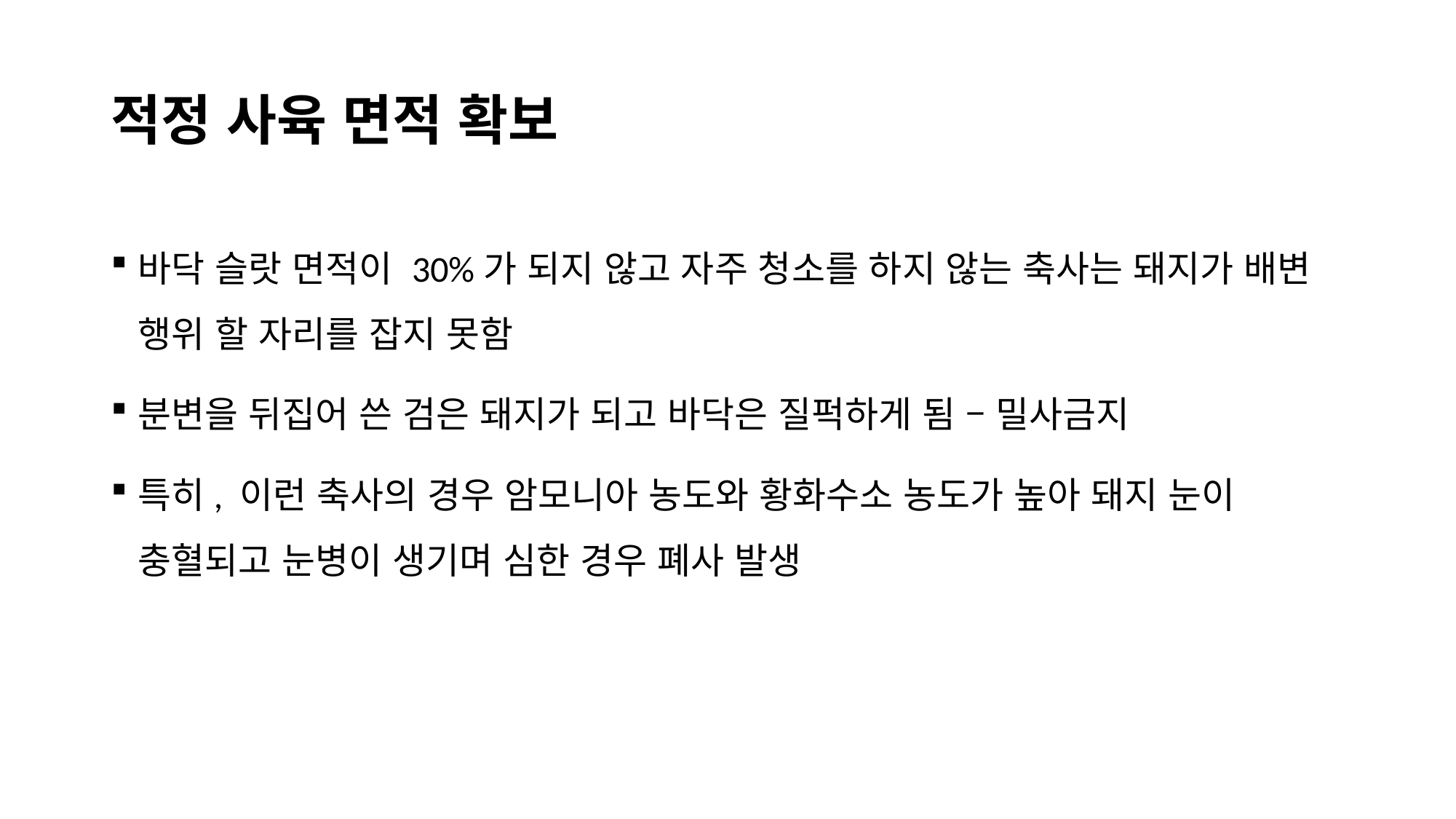

# 적정 사육 면적 확보
바닥 슬랏 면적이 30%가 되지 않고 자주 청소를 하지 않는 축사는 돼지가 배변 행위 할 자리를 잡지 못함
분변을 뒤집어 쓴 검은 돼지가 되고 바닥은 질퍽하게 됨 – 밀사금지
특히, 이런 축사의 경우 암모니아 농도와 황화수소 농도가 높아 돼지 눈이 충혈되고 눈병이 생기며 심한 경우 폐사 발생